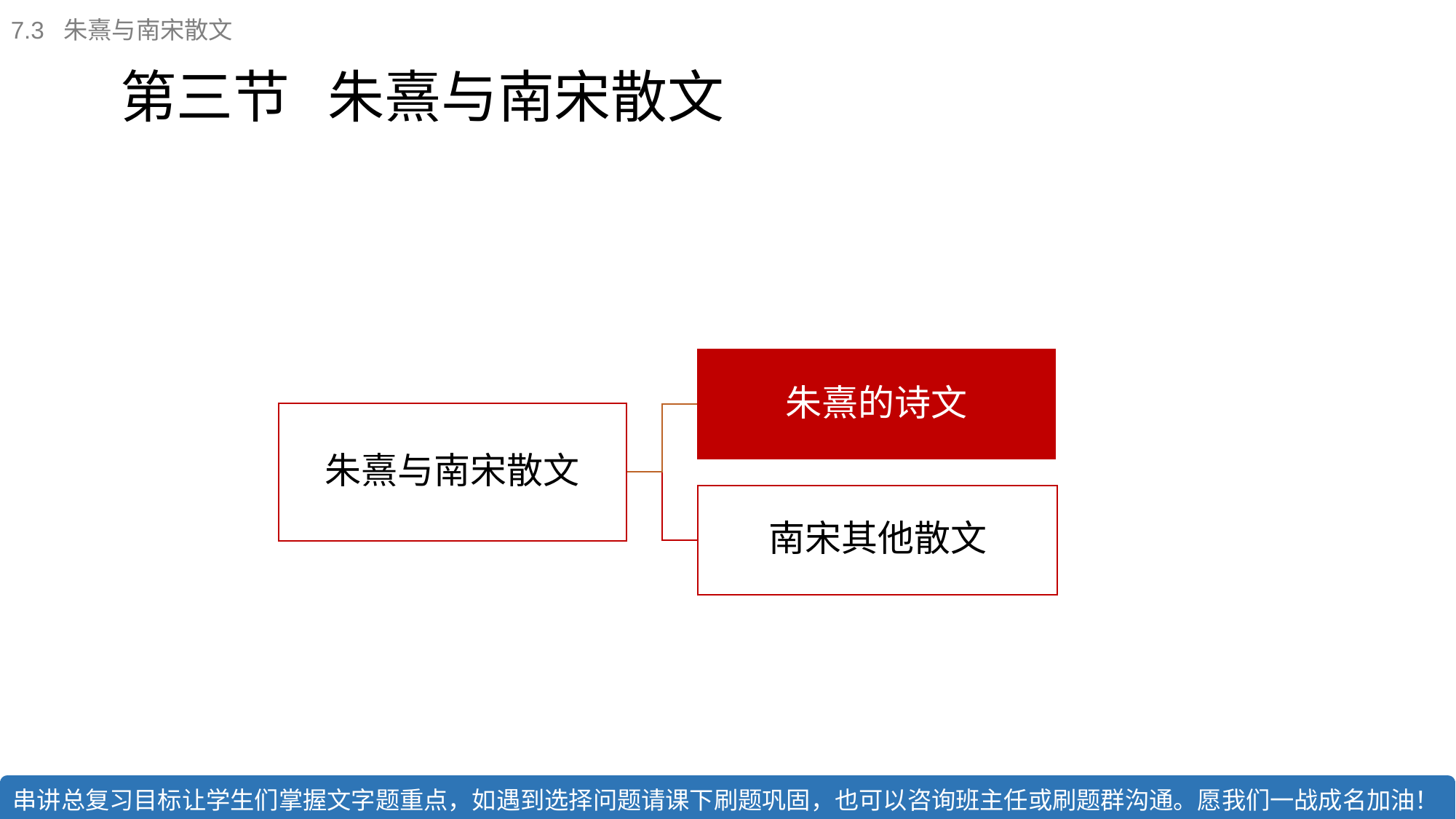

7.3  朱熹与南宋散文
第三节   朱熹与南宋散文

朱熹与南宋散文
朱熹的诗文
南宋其他散文